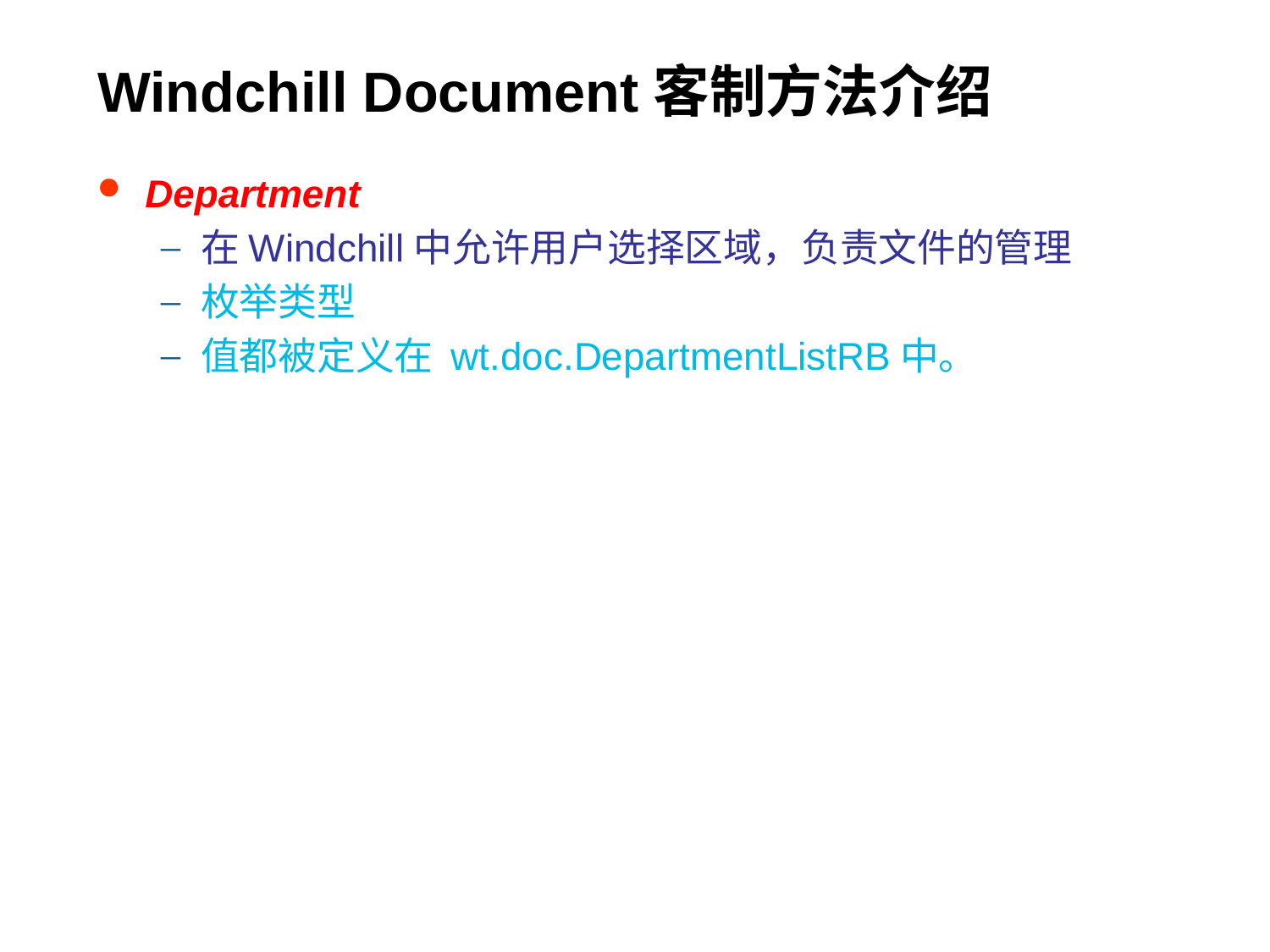

# Windchill Document客制方法介绍
Department
在Windchill中允许用户选择区域，负责文件的管理
枚举类型
值都被定义在 wt.doc.DepartmentListRB中。